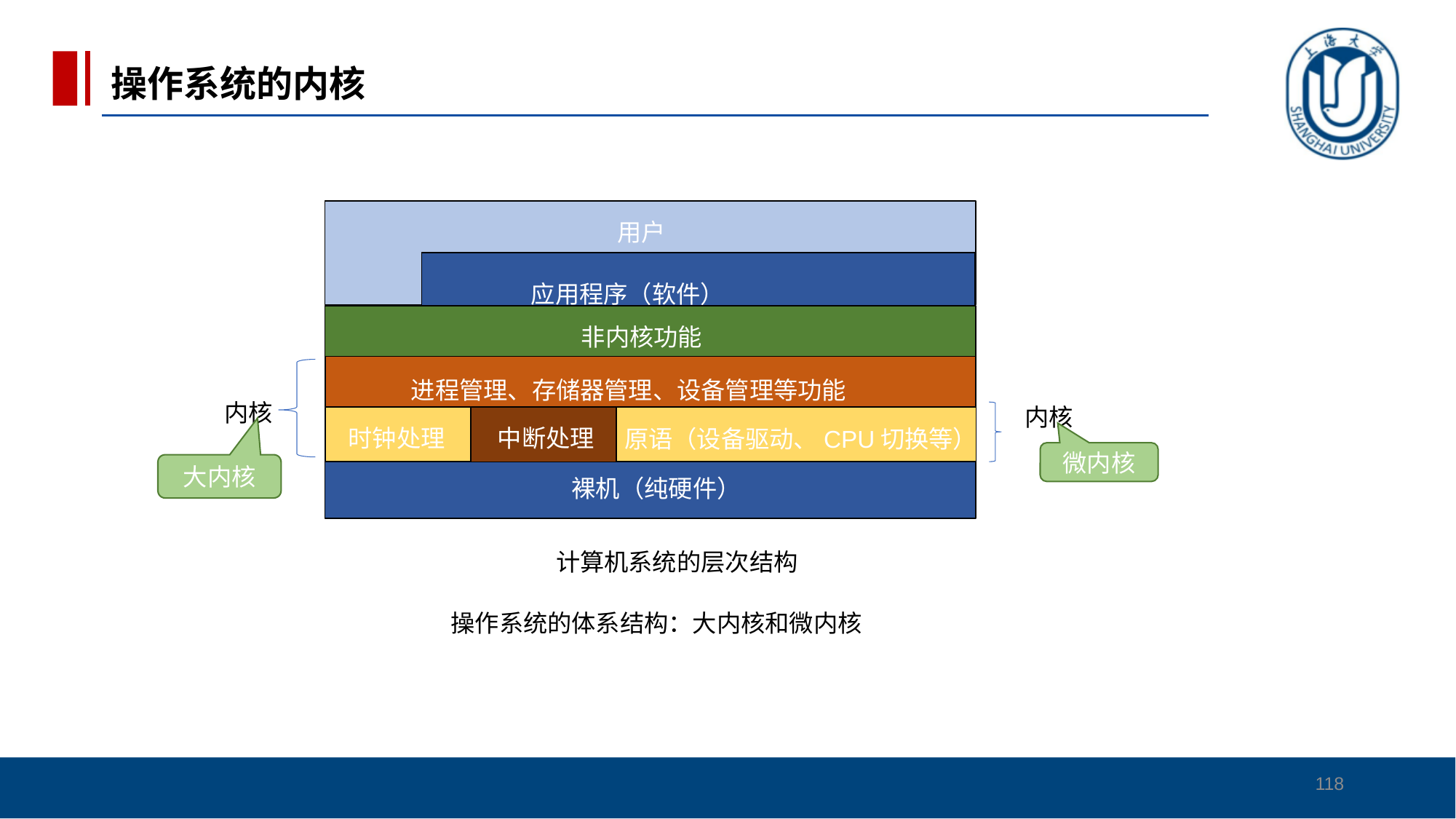

操作系统的内核

           应用程序（软件）
裸机（纯硬件）
用户

非内核功能

进程管理、存储器管理、设备管理等功能
内核
内核

时钟处理
中断处理
原语（设备驱动、CPU切换等）
微内核
大内核

计算机系统的层次结构
操作系统的体系结构：大内核和微内核
118